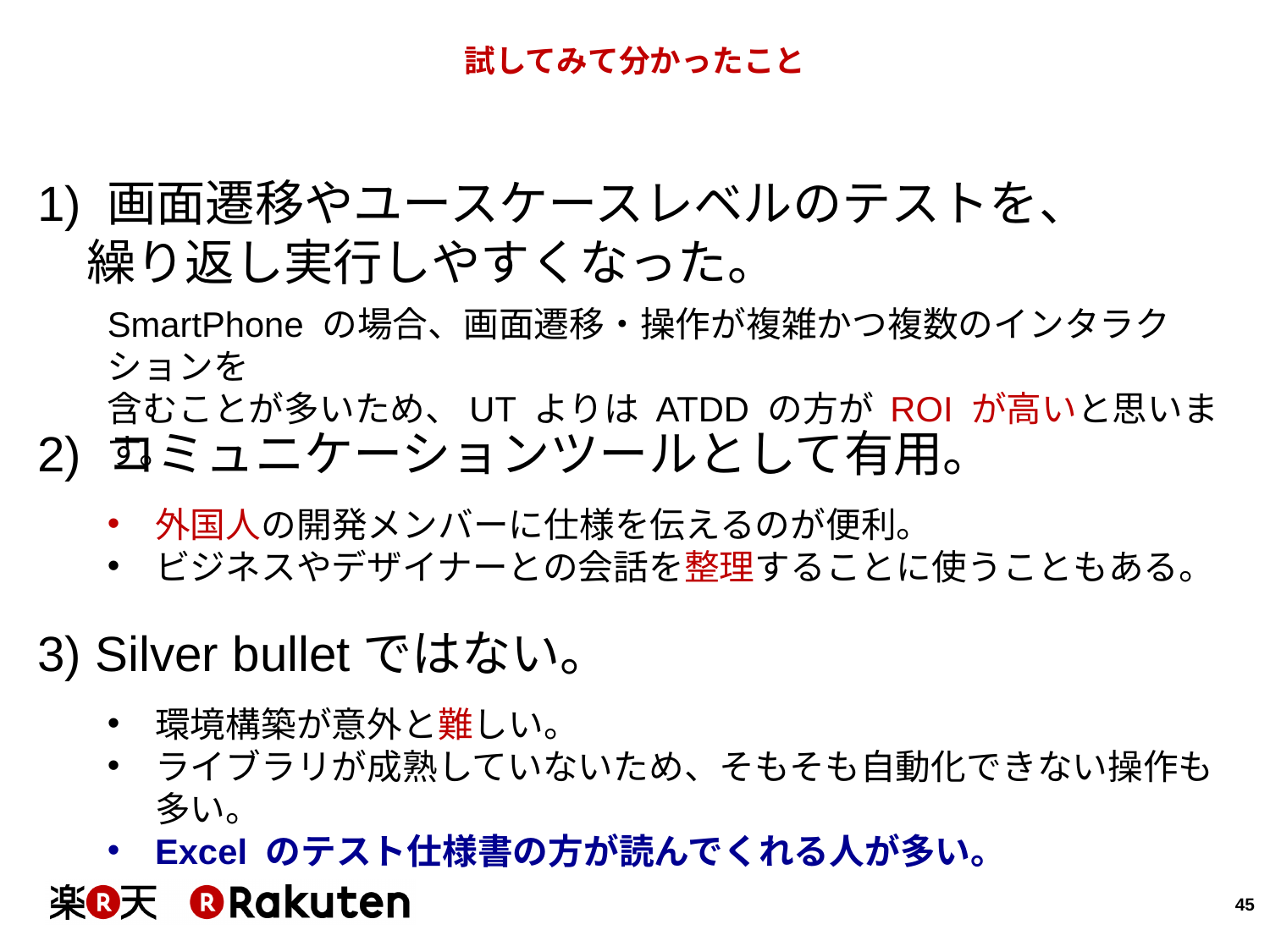

# 試してみて分かったこと
1) 画面遷移やユースケースレベルのテストを、
繰り返し実行しやすくなった。
SmartPhone の場合、画面遷移・操作が複雑かつ複数のインタラクションを
含むことが多いため、UT よりは ATDD の方が ROI が高いと思います。
2) コミュニケーションツールとして有用。
外国人の開発メンバーに仕様を伝えるのが便利。
ビジネスやデザイナーとの会話を整理することに使うこともある。
3) Silver bulletではない。
環境構築が意外と難しい。
ライブラリが成熟していないため、そもそも自動化できない操作も多い。
Excel のテスト仕様書の方が読んでくれる人が多い。